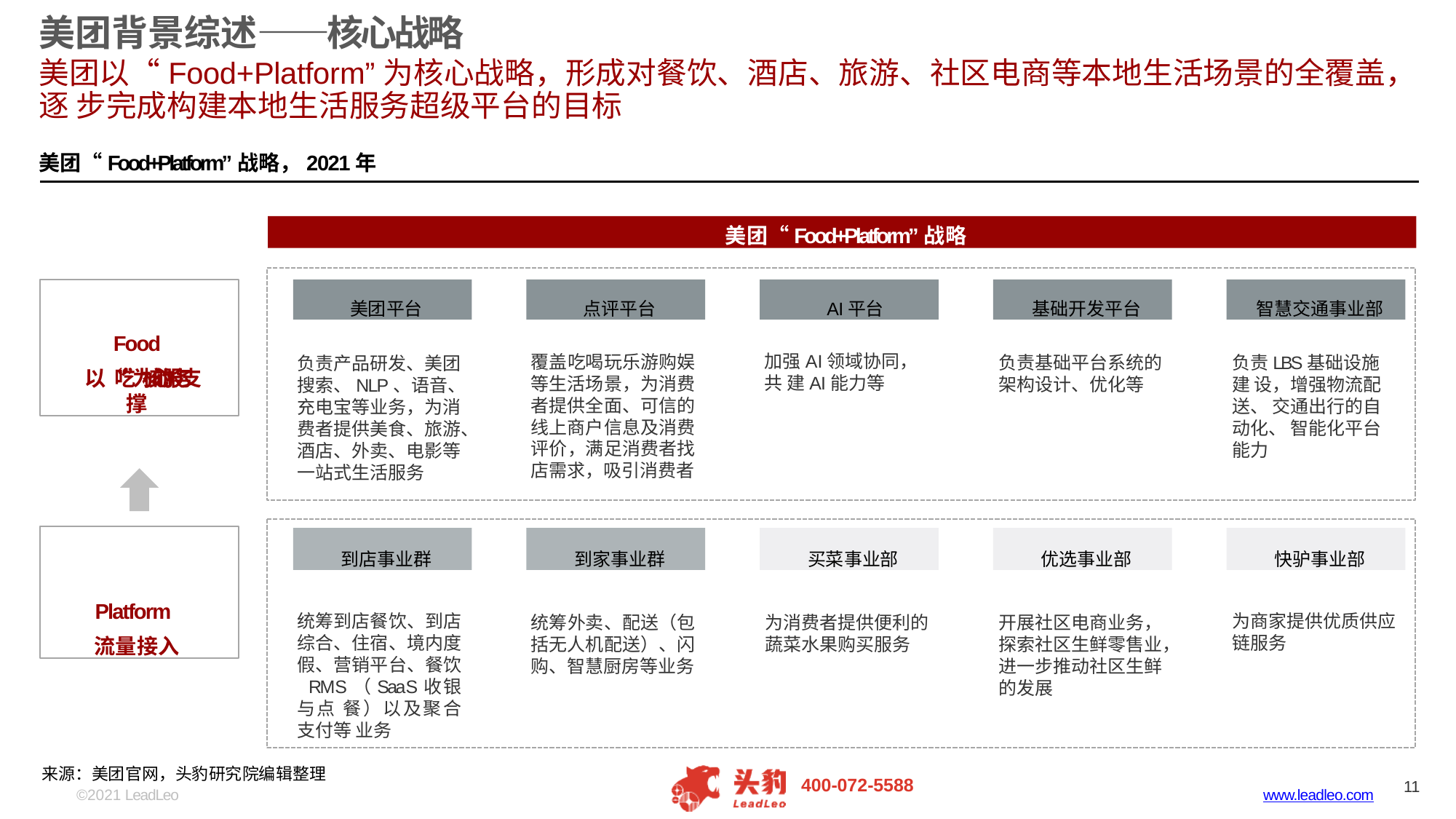

# 美团背景综述——核心战略
美团以“Food+Platform”为核心战略，形成对餐饮、酒店、旅游、社区电商等本地生活场景的全覆盖，逐 步完成构建本地生活服务超级平台的目标
美团“Food+Platform”战略，2021年

美团“Food+Platform”战略

Food
以“吃”为核心 的服务支撑

美团平台

点评平台

AI平台

基础开发平台

智慧交通事业部
加强AI领域协同，共 建AI能力等
覆盖吃喝玩乐游购娱 等生活场景，为消费 者提供全面、可信的 线上商户信息及消费 评价，满足消费者找 店需求，吸引消费者
负责LBS基础设施建 设，增强物流配送、 交通出行的自动化、 智能化平台能力
负责基础平台系统的 架构设计、优化等
负责产品研发、美团 搜索、NLP、语音、 充电宝等业务，为消 费者提供美食、旅游、 酒店、外卖、电影等 一站式生活服务

Platform  流量接入

到店事业群

到家事业群

买菜事业部

优选事业部

快驴事业部
为商家提供优质供应 链服务
统筹到店餐饮、到店 综合、住宿、境内度 假、营销平台、餐饮  RMS（SaaS收银与点 餐）以及聚合支付等 业务
为消费者提供便利的 蔬菜水果购买服务
统筹外卖、配送（包 括无人机配送）、闪 购、智慧厨房等业务
开展社区电商业务，  探索社区生鲜零售业， 进一步推动社区生鲜 的发展
来源：美团官网，头豹研究院编辑整理
©2021 LeadLeo
11
400-072-5588
www.leadleo.com